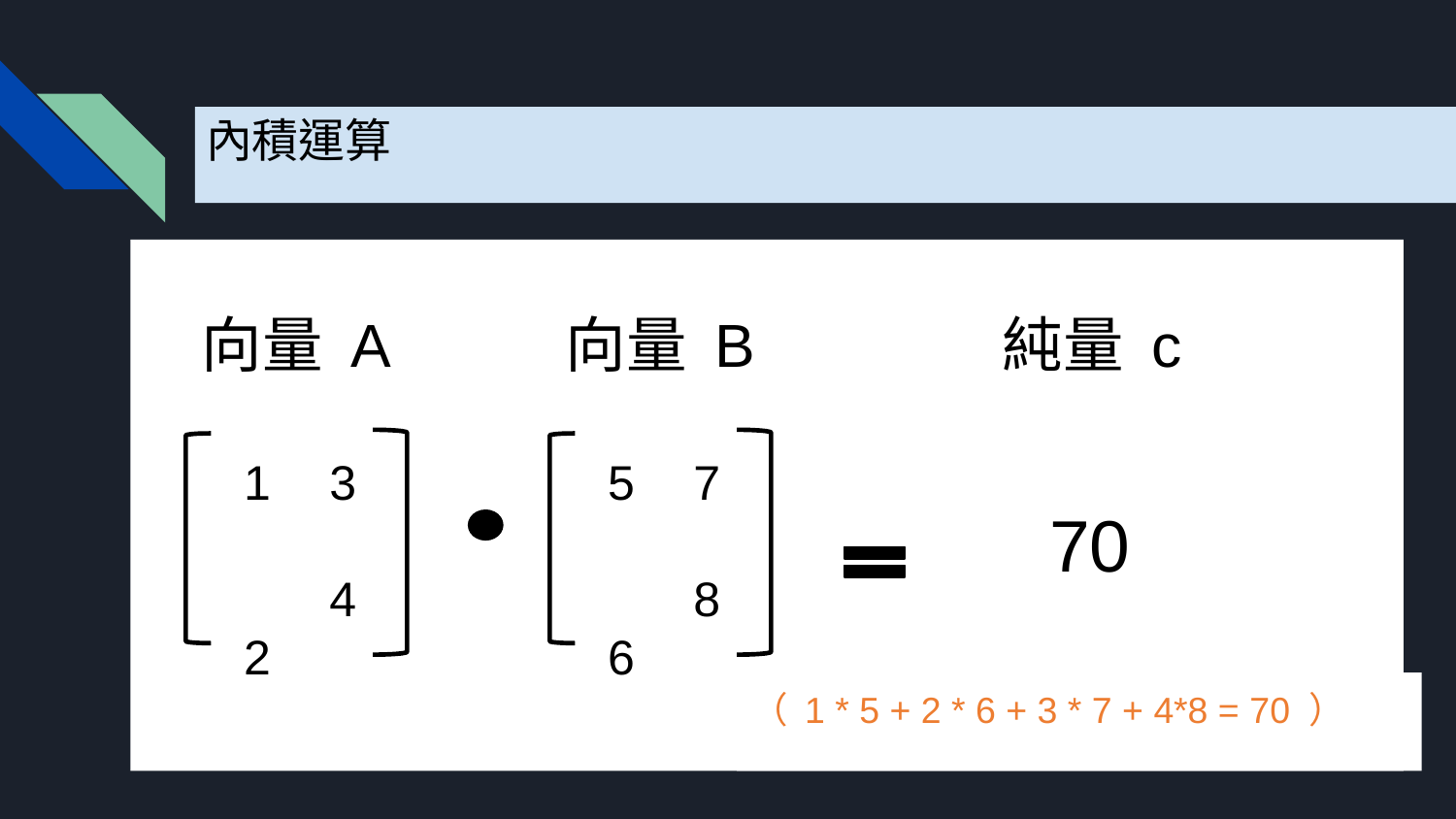

內積運算

向量 A
向量 B
純量 c

1

2
3

4
5

6
7

8
70

（ 1 * 5 + 2 * 6 + 3 * 7 + 4*8 = 70 ）